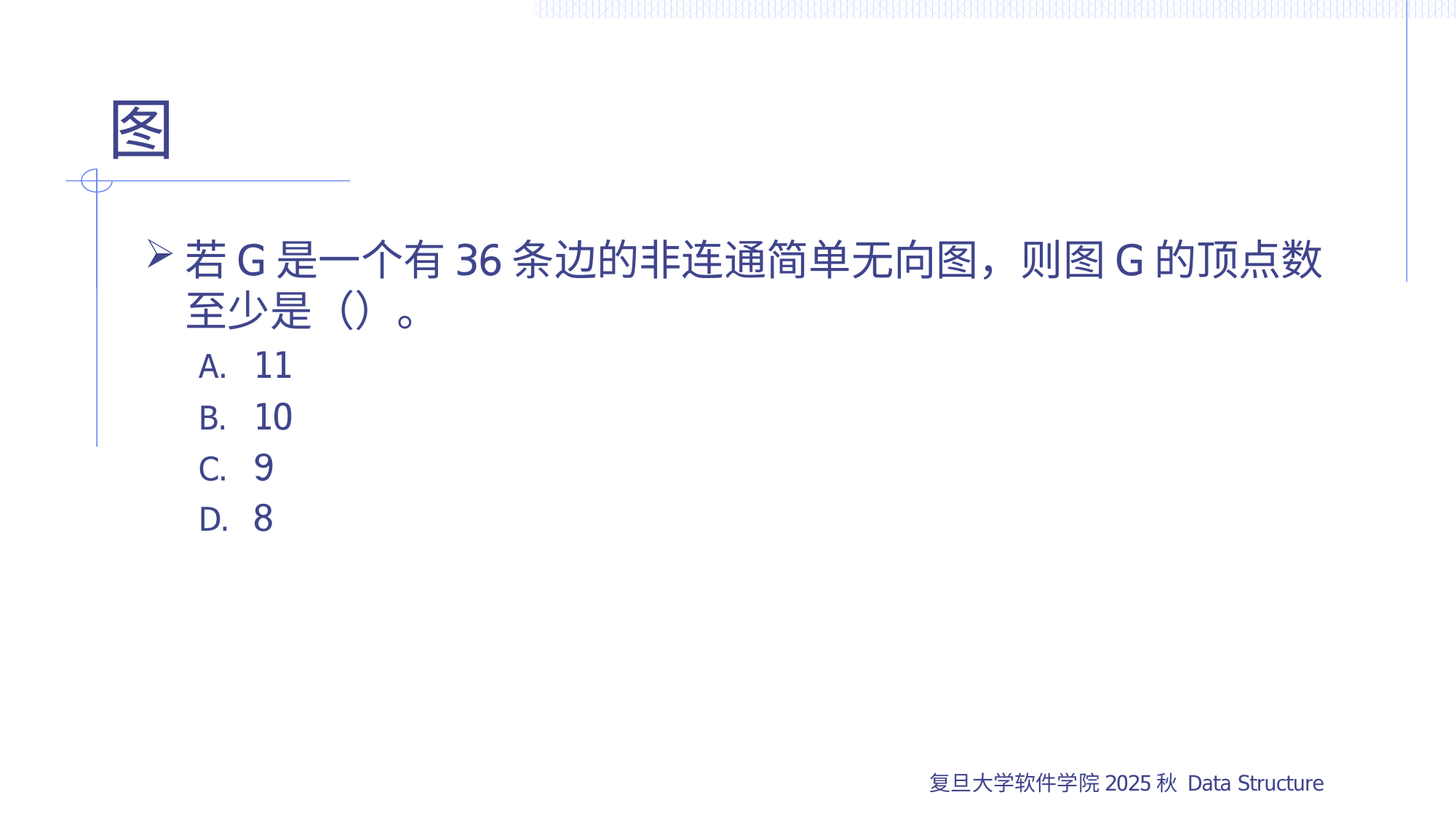

# 图
若G是一个有36条边的非连通简单无向图，则图G的顶点数至少是（）。
11
10
9
8